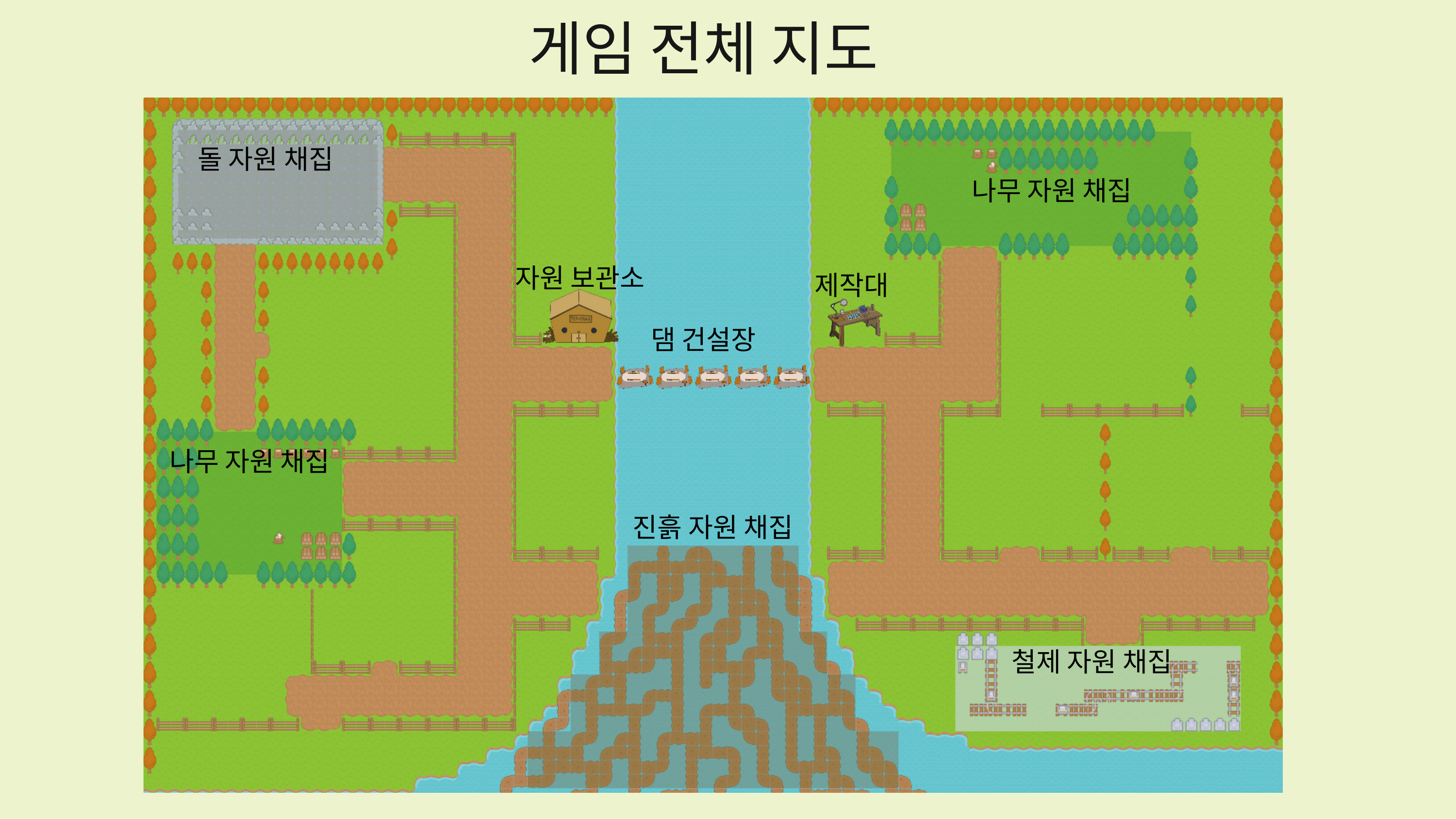

게임 전체 지도

돌 자원 채집
나무 자원 채집
자원 보관소
제작대
댐 건설장
나무 자원 채집
진흙 자원 채집
철제 자원 채집